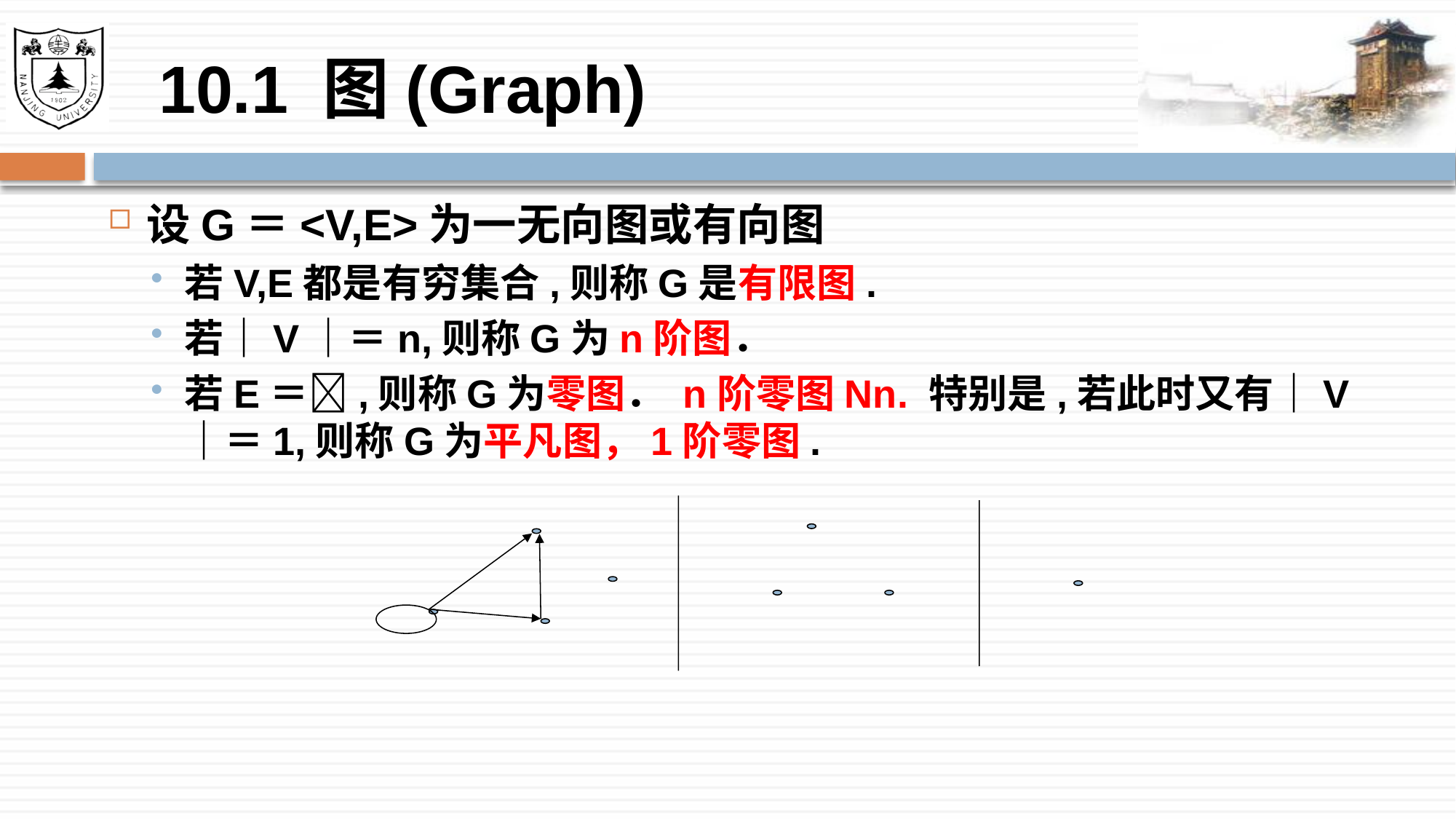

# 10.1 图(Graph)
设G＝<V,E>为一无向图或有向图
若V,E都是有穷集合,则称G是有限图.
若｜V｜＝n,则称G为n阶图．
若E＝∅,则称G为零图． n阶零图Nn. 特别是,若此时又有｜V｜＝1,则称G为平凡图，1阶零图.